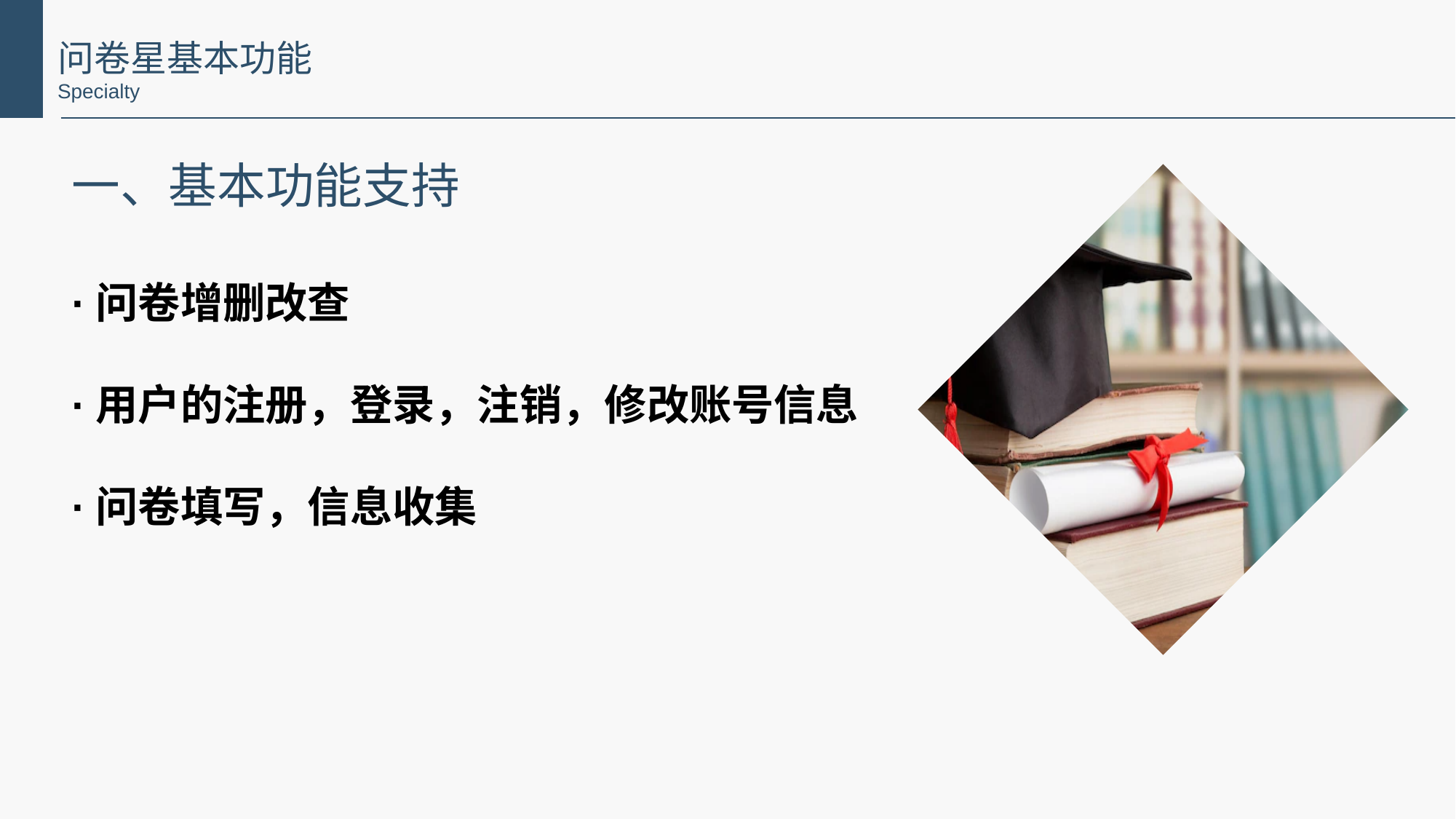

问卷星基本功能
Specialty
一、基本功能支持

·问卷增删改查

·用户的注册，登录，注销，修改账号信息

·问卷填写，信息收集